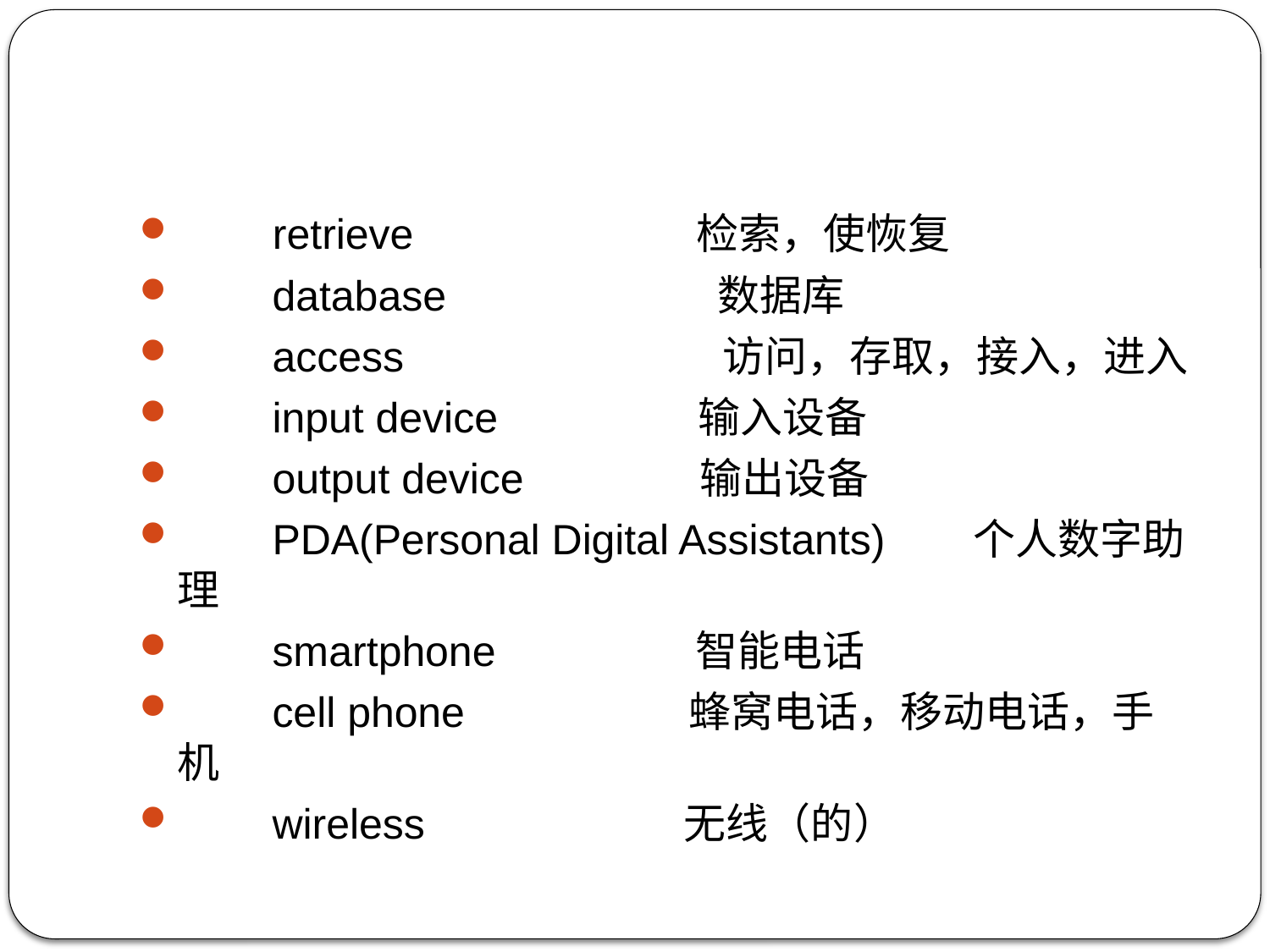

retrieve                       检索，使恢复
　　database                      数据库
　　access                          访问，存取，接入，进入
　　input device                输入设备
　　output device              输出设备
　　PDA(Personal Digital Assistants)	  个人数字助理
　　smartphone                智能电话
　　cell phone                  蜂窝电话，移动电话，手机
　　wireless                     无线（的）